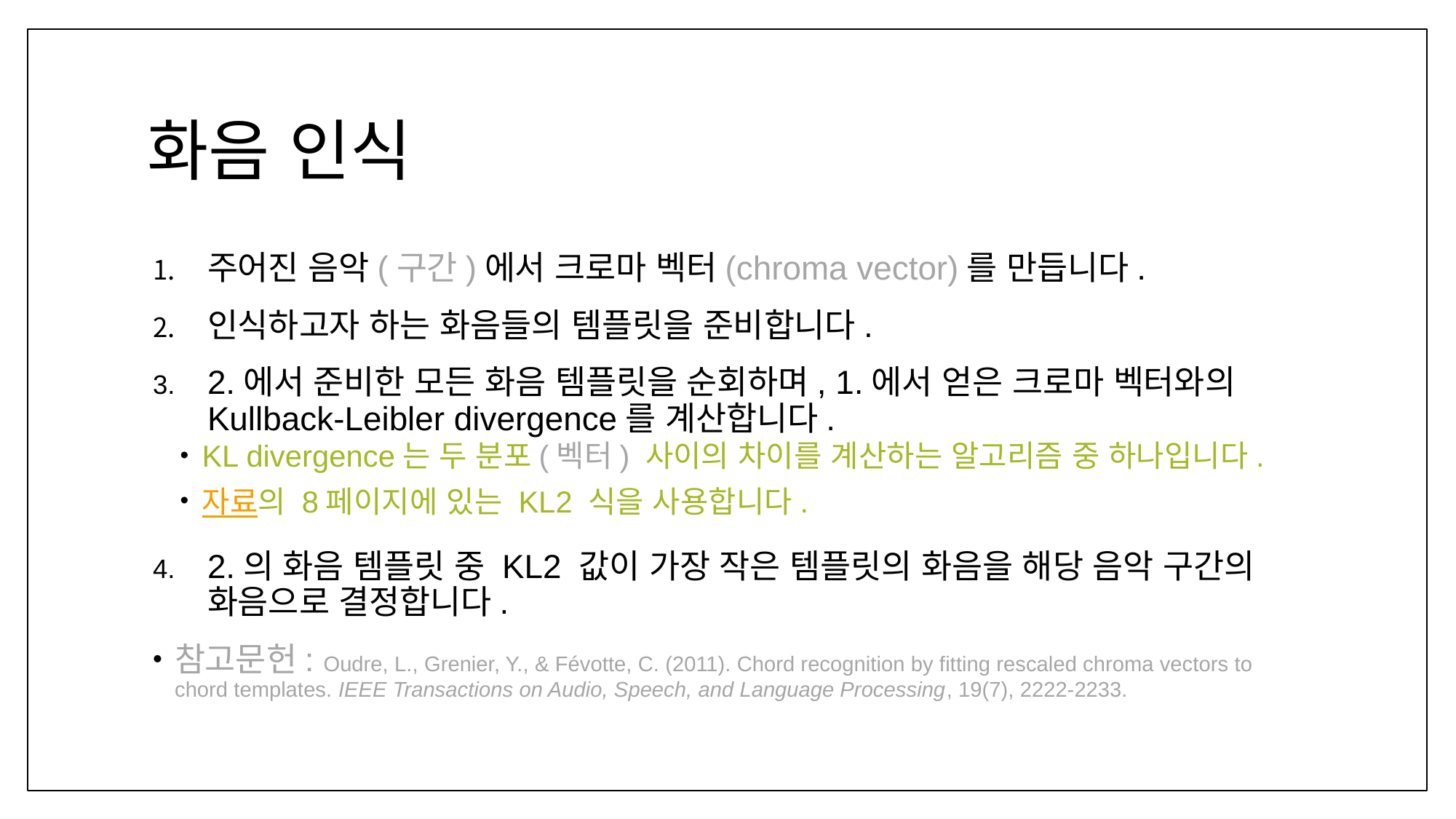

# 화음 인식
주어진 음악(구간)에서 크로마 벡터(chroma vector)를 만듭니다.
인식하고자 하는 화음들의 템플릿을 준비합니다.
2.에서 준비한 모든 화음 템플릿을 순회하며, 1.에서 얻은 크로마 벡터와의 Kullback-Leibler divergence를 계산합니다.
KL divergence는 두 분포(벡터) 사이의 차이를 계산하는 알고리즘 중 하나입니다.
자료의 8페이지에 있는 KL2 식을 사용합니다.
2.의 화음 템플릿 중 KL2 값이 가장 작은 템플릿의 화음을 해당 음악 구간의 화음으로 결정합니다.
참고문헌: Oudre, L., Grenier, Y., & Févotte, C. (2011). Chord recognition by fitting rescaled chroma vectors to chord templates. IEEE Transactions on Audio, Speech, and Language Processing, 19(7), 2222-2233.